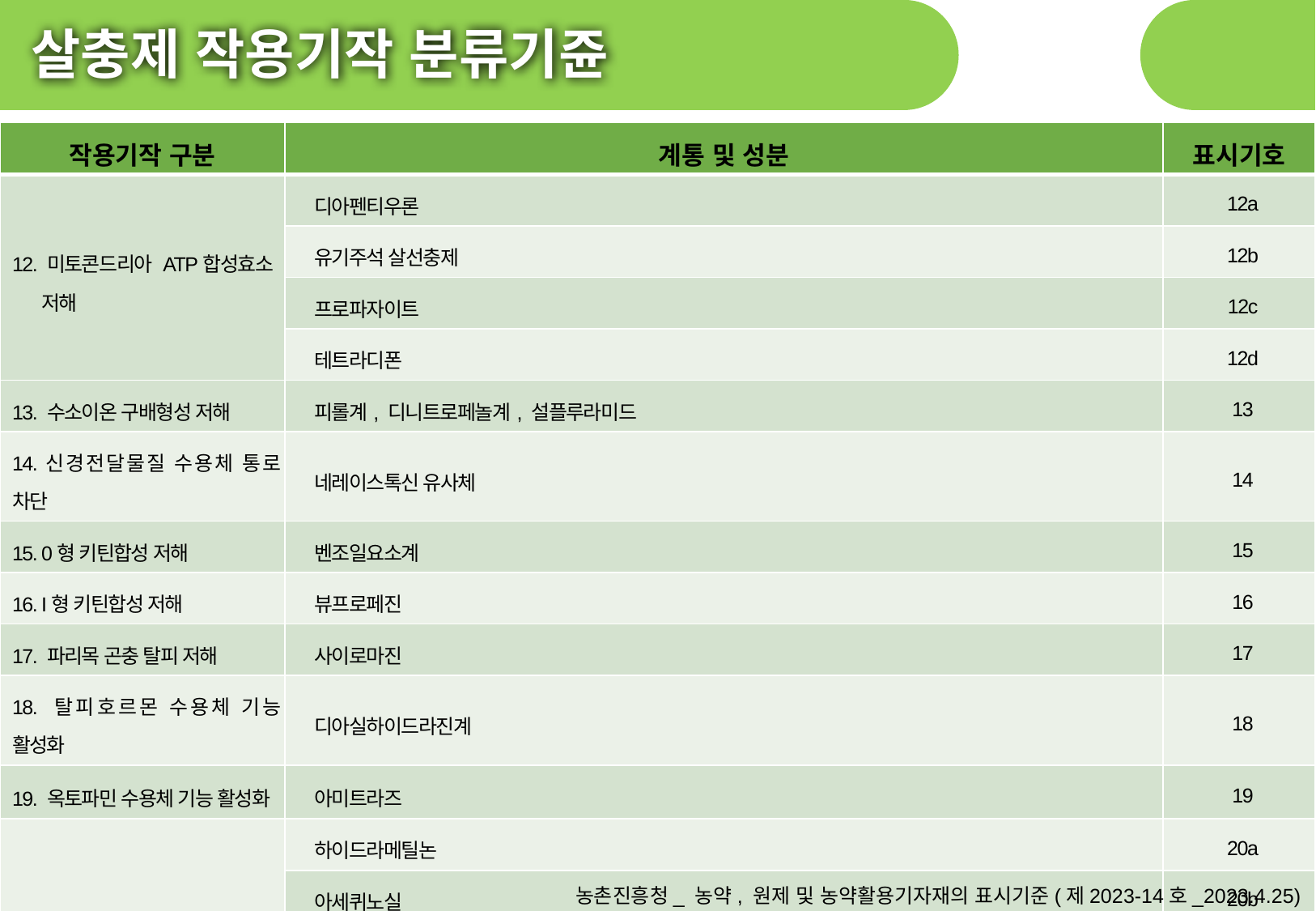

살충제 작용기작 분류기쥰
| 작용기작 구분 | 계통 및 성분 | 표시기호 |
| --- | --- | --- |
| 12. 미토콘드리아 ATP합성효소 저해 | 디아펜티우론 | 12a |
|  | 유기주석 살선충제 | 12b |
|  | 프로파자이트 | 12c |
|  | 테트라디폰 | 12d |
| 13. 수소이온 구배형성 저해 | 피롤계, 디니트로페놀계, 설플루라미드 | 13 |
| 14.신경전달물질 수용체 통로 차단 | 네레이스톡신 유사체 | 14 |
| 15. 0형 키틴합성 저해 | 벤조일요소계 | 15 |
| 16. I형 키틴합성 저해 | 뷰프로페진 | 16 |
| 17. 파리목 곤충 탈피 저해 | 사이로마진 | 17 |
| 18. 탈피호르몬 수용체 기능 활성화 | 디아실하이드라진계 | 18 |
| 19. 옥토파민 수용체 기능 활성화 | 아미트라즈 | 19 |
| 20. 전자전달계 복합체Ⅲ 저해 | 하이드라메틸논 | 20a |
|  | 아세퀴노실 | 20b |
|  | 플루아크리피림 | 20c |
|  | 비페나제이트 | 20d |
농촌진흥청_ 농약, 원제 및 농약활용기자재의 표시기준(제2023-14호_2023.4.25)